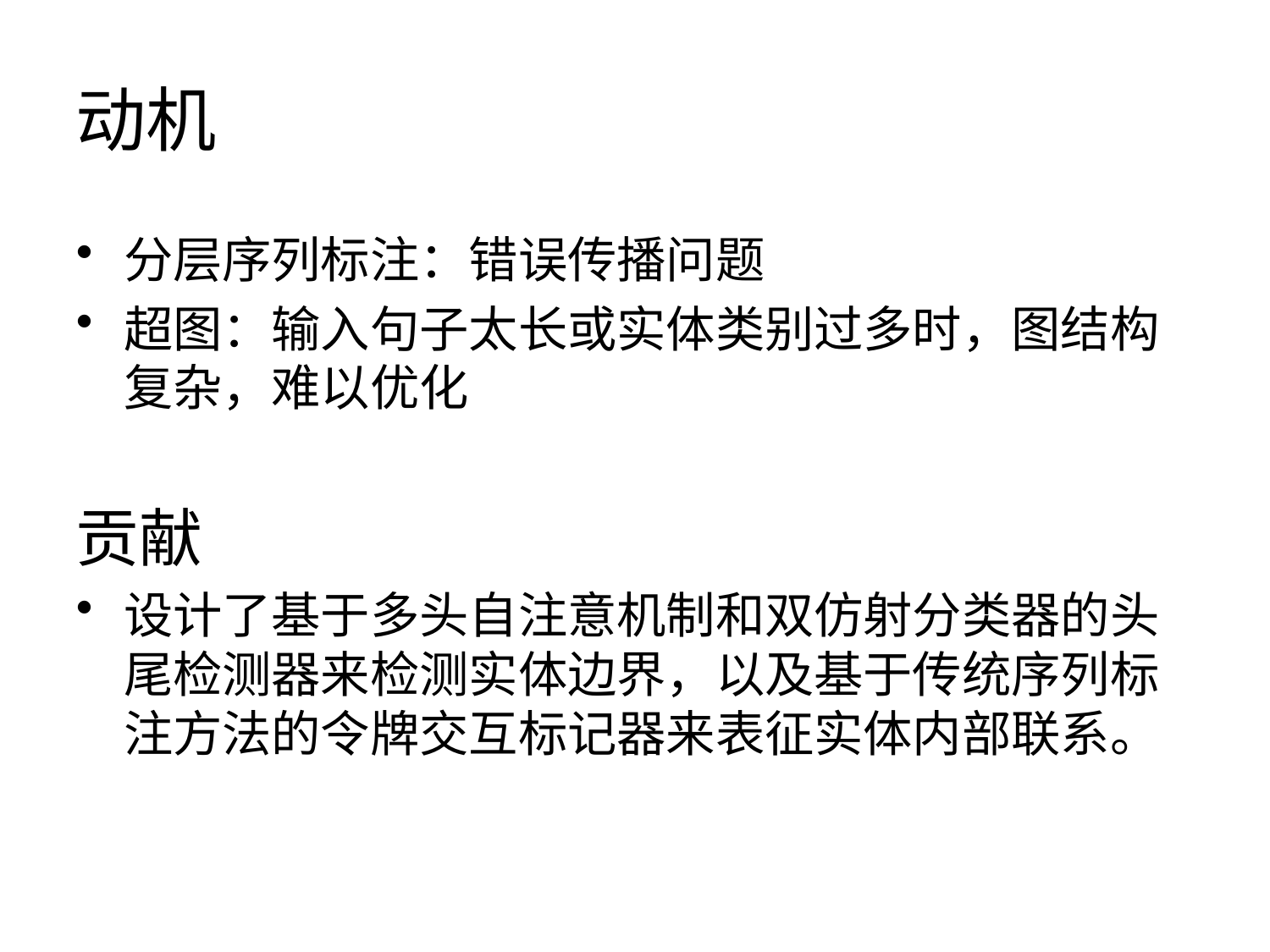

# 动机
分层序列标注：错误传播问题
超图：输入句子太长或实体类别过多时，图结构复杂，难以优化

贡献
设计了基于多头自注意机制和双仿射分类器的头尾检测器来检测实体边界，以及基于传统序列标注方法的令牌交互标记器来表征实体内部联系。